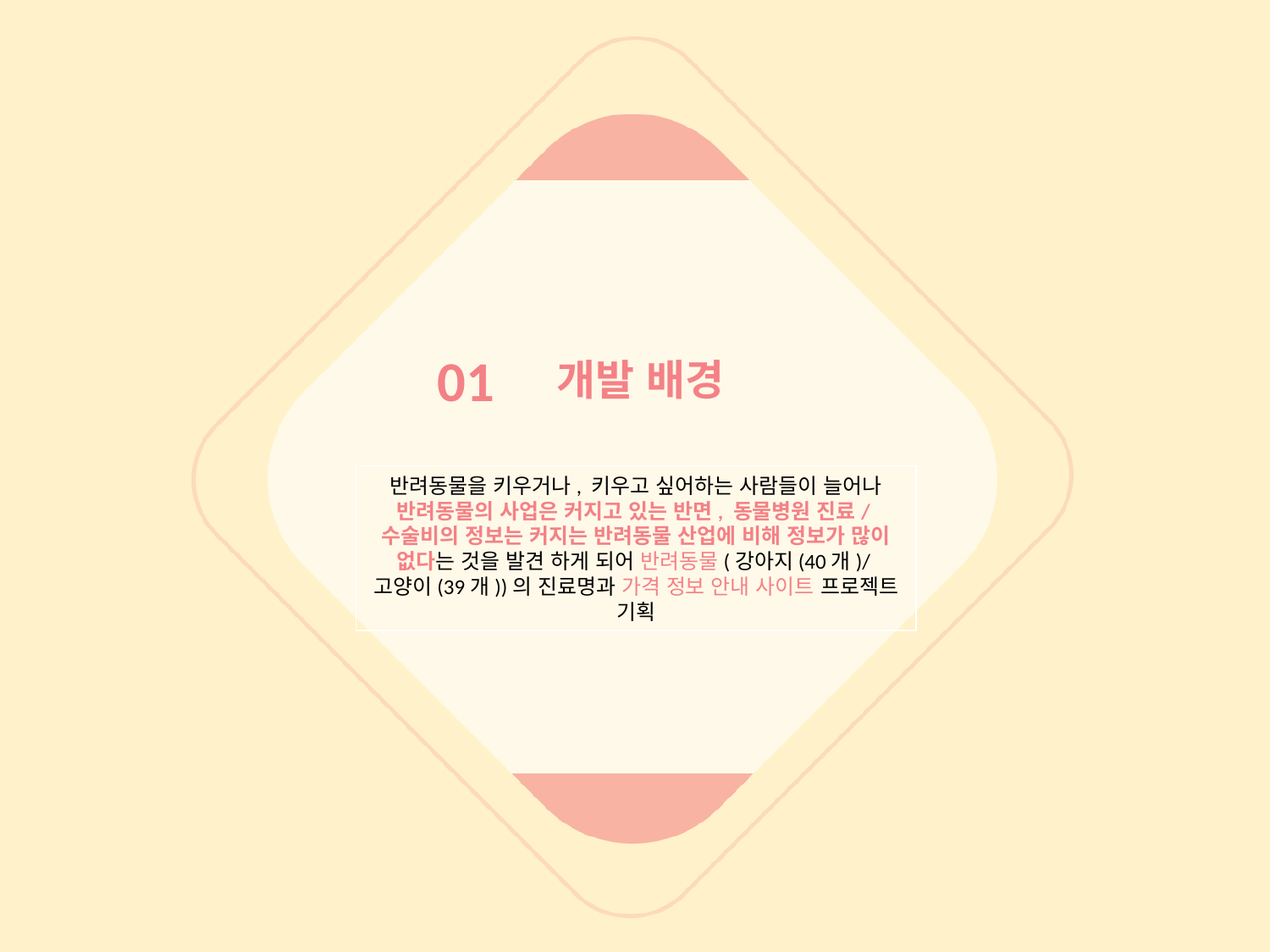

01
 개발 배경
반려동물을 키우거나, 키우고 싶어하는 사람들이 늘어나 반려동물의 사업은 커지고 있는 반면, 동물병원 진료/수술비의 정보는 커지는 반려동물 산업에 비해 정보가 많이 없다는 것을 발견 하게 되어 반려동물(강아지(40개)/고양이(39개))의 진료명과 가격 정보 안내 사이트 프로젝트 기획